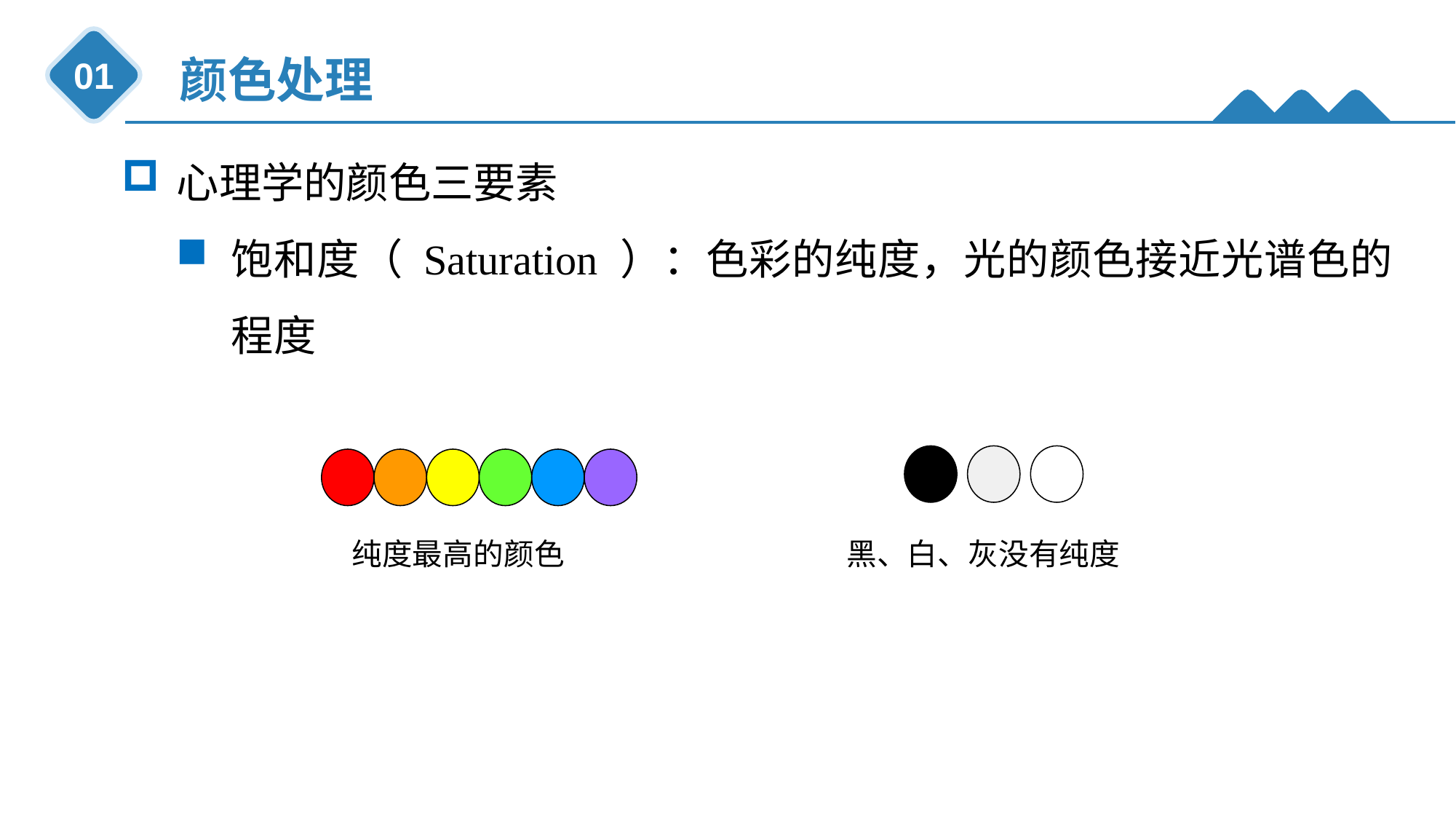

颜色处理
01

心理学的颜色三要素
饱和度（ Saturation ）：色彩的纯度，光的颜色接近光谱色的程度

纯度最高的颜色
黑、白、灰没有纯度